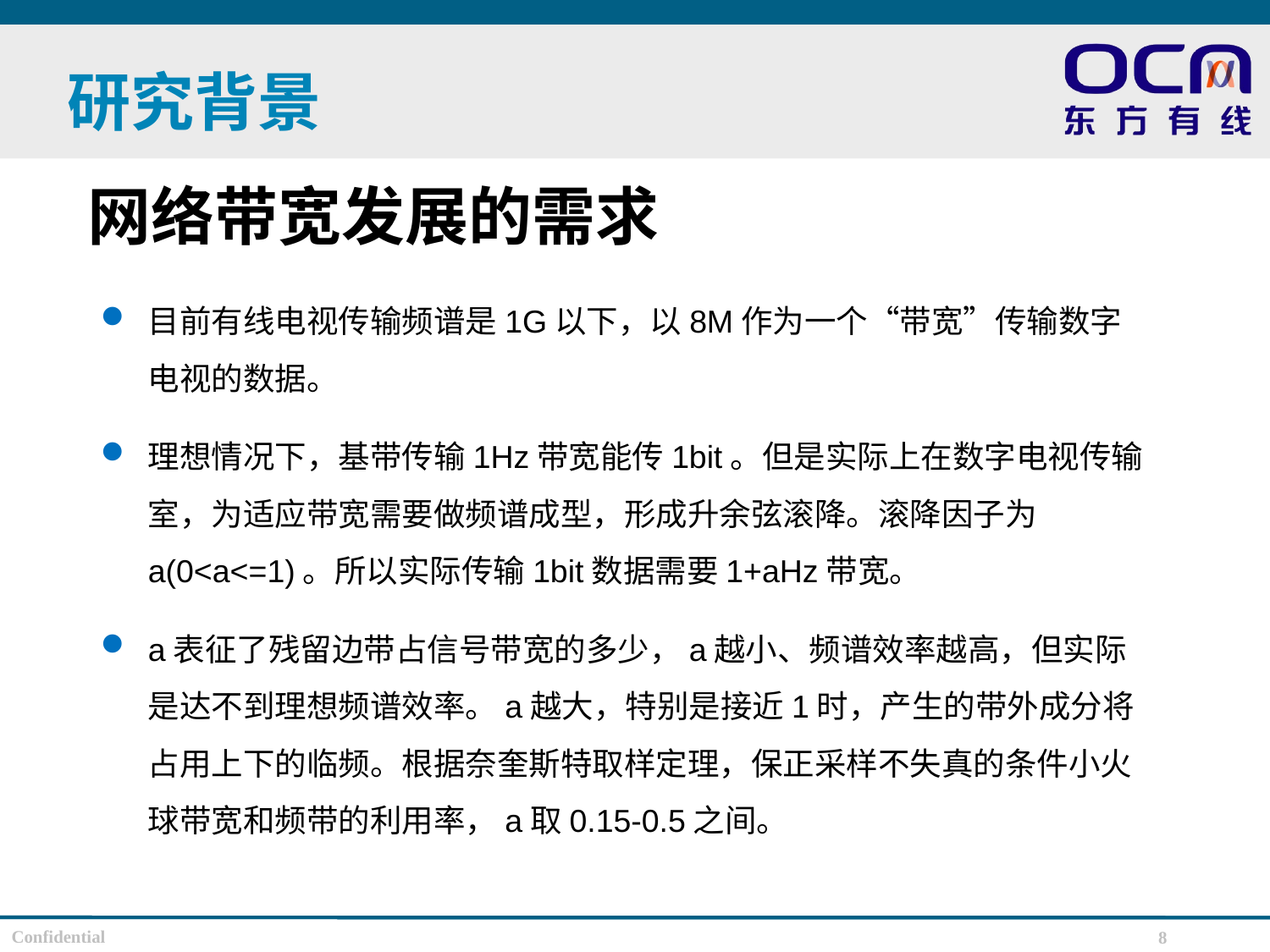

研究背景

网络带宽发展的需求
目前有线电视传输频谱是1G以下，以8M作为一个“带宽”传输数字电视的数据。
理想情况下，基带传输1Hz带宽能传1bit。但是实际上在数字电视传输室，为适应带宽需要做频谱成型，形成升余弦滚降。滚降因子为a(0<a<=1)。所以实际传输1bit数据需要1+aHz带宽。
a表征了残留边带占信号带宽的多少，a越小、频谱效率越高，但实际是达不到理想频谱效率。a越大，特别是接近1时，产生的带外成分将占用上下的临频。根据奈奎斯特取样定理，保正采样不失真的条件小火球带宽和频带的利用率，a取0.15-0.5之间。